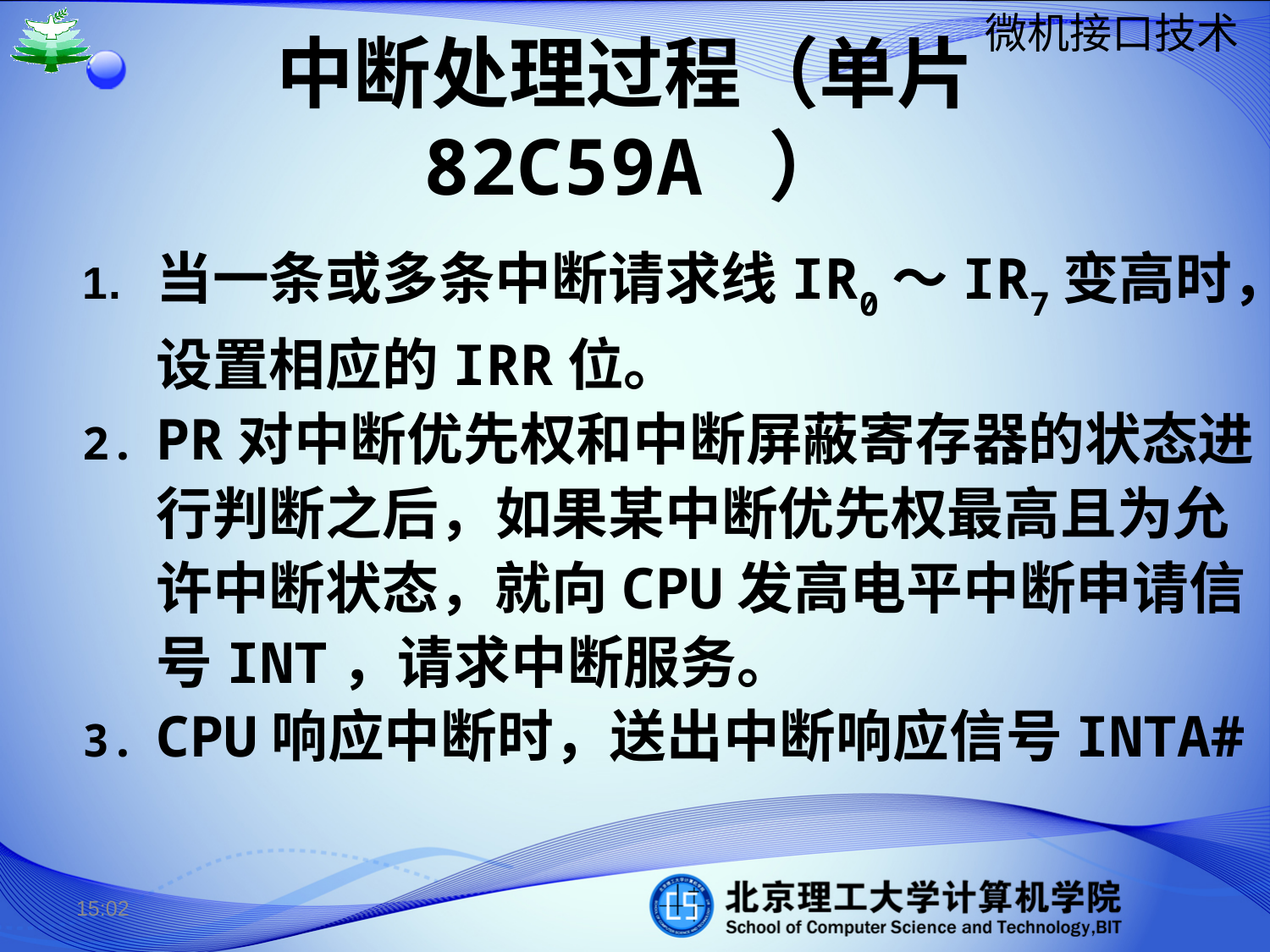

# 中断处理过程（单片82C59A ）
当一条或多条中断请求线IR0～IR7变高时，设置相应的IRR位。
PR对中断优先权和中断屏蔽寄存器的状态进行判断之后，如果某中断优先权最高且为允许中断状态，就向CPU发高电平中断申请信号INT，请求中断服务。
CPU响应中断时，送出中断响应信号INTA#
15:02